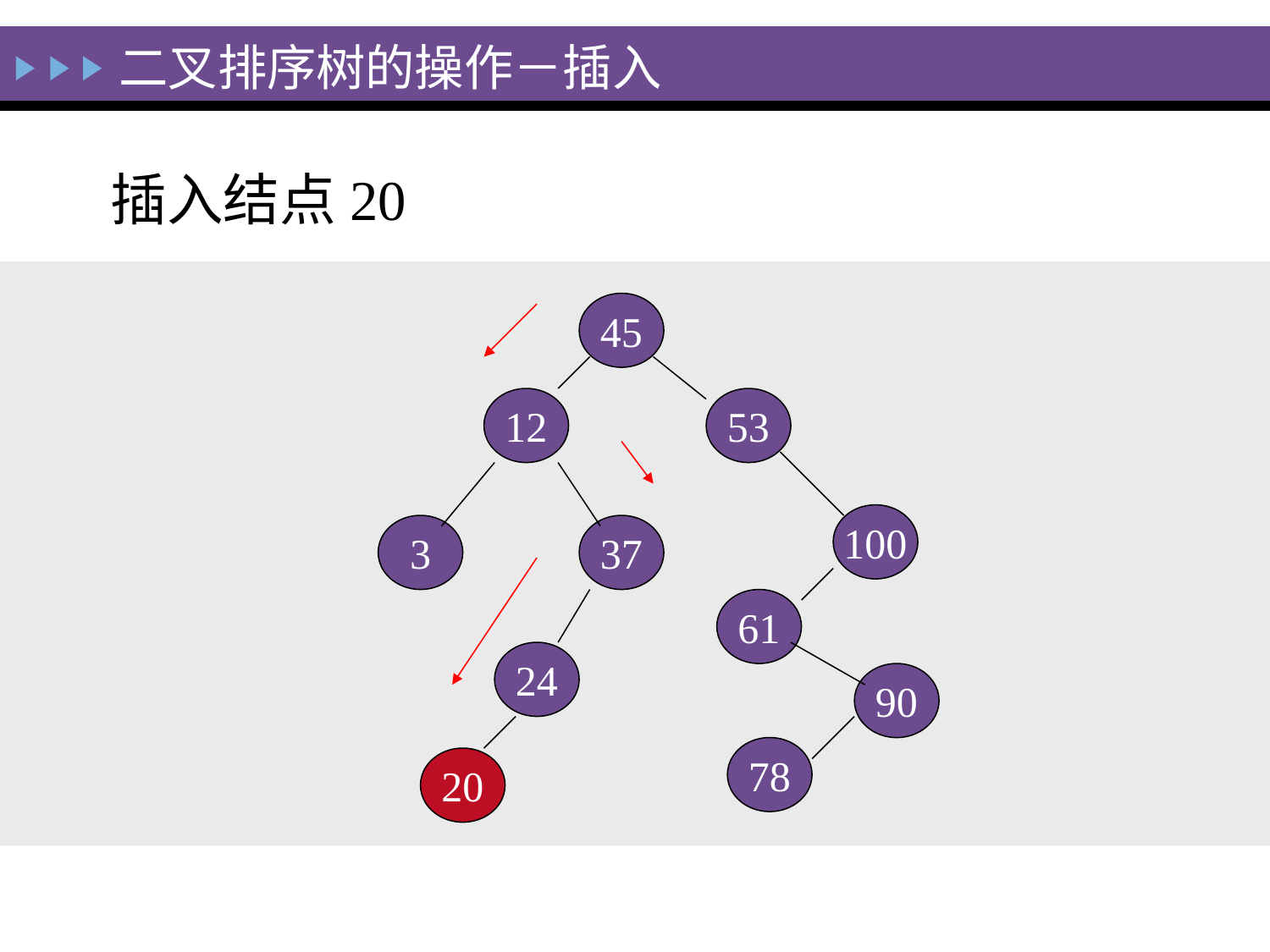

二叉排序树的操作－插入
插入结点20

45

12
53

100
3
37

61
24

90

78
20